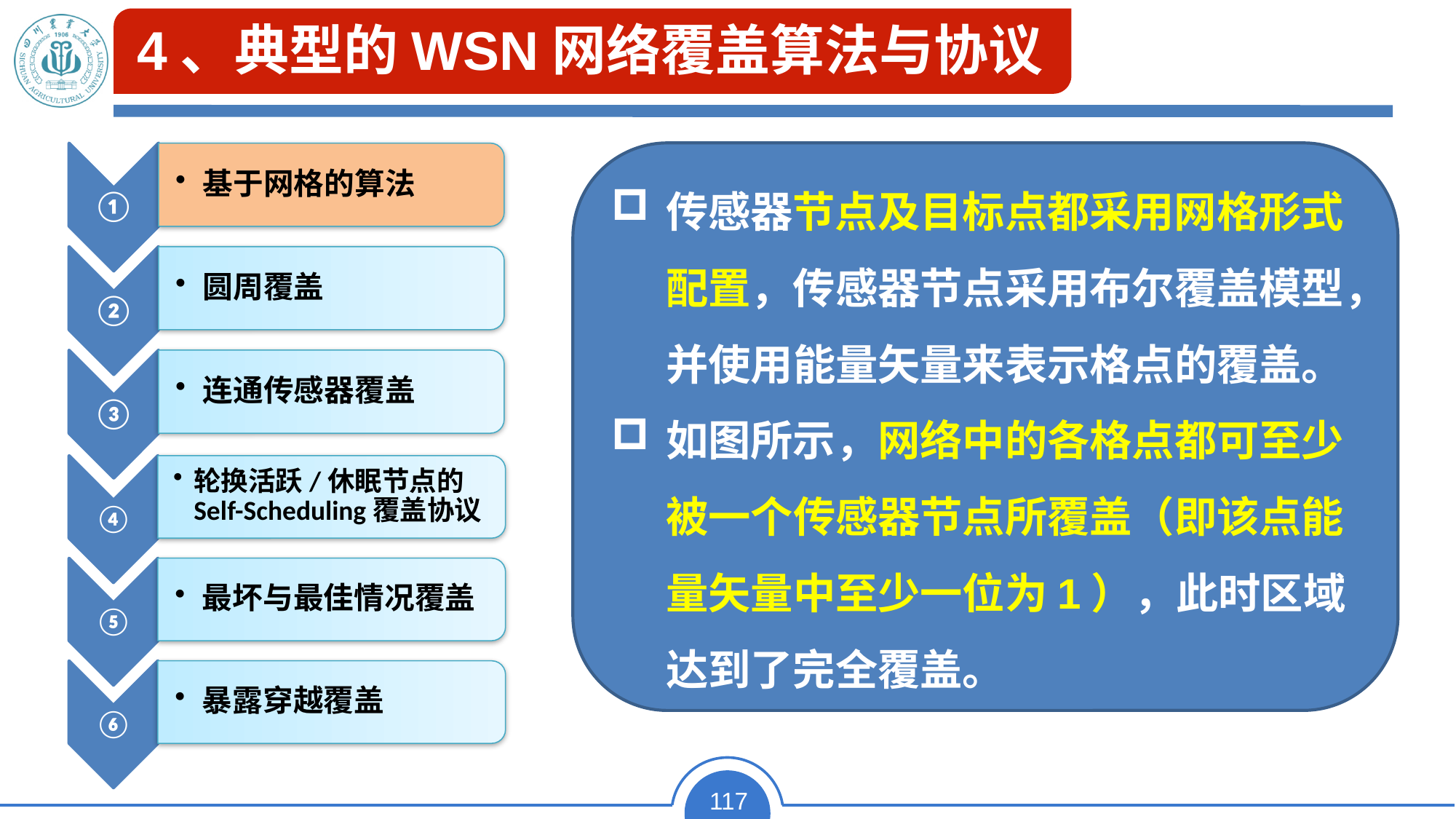

# 4、典型的WSN网络覆盖算法与协议
传感器节点及目标点都采用网格形式配置，传感器节点采用布尔覆盖模型，并使用能量矢量来表示格点的覆盖。
如图所示，网络中的各格点都可至少被一个传感器节点所覆盖（即该点能量矢量中至少一位为1），此时区域达到了完全覆盖。
①
基于网格的算法
②
圆周覆盖
③
连通传感器覆盖
④
轮换活跃/休眠节点的Self-Scheduling覆盖协议
⑤
最坏与最佳情况覆盖
⑥
暴露穿越覆盖